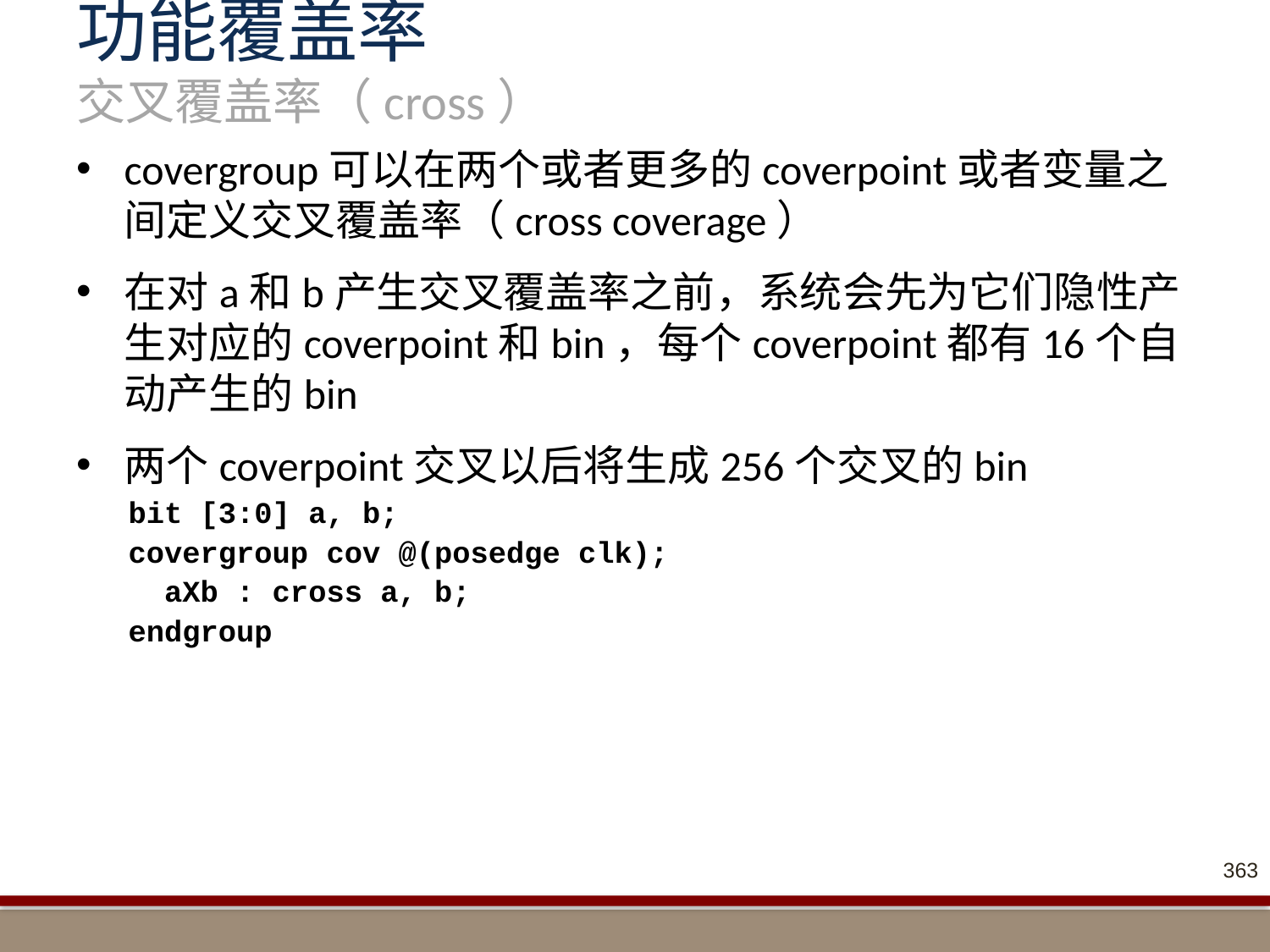

# 功能覆盖率 交叉覆盖率（cross）
covergroup可以在两个或者更多的coverpoint或者变量之间定义交叉覆盖率（cross coverage）
在对a和b产生交叉覆盖率之前，系统会先为它们隐性产生对应的coverpoint和bin，每个coverpoint都有16个自动产生的bin
两个coverpoint交叉以后将生成256个交叉的bin
bit [3:0] a, b;
covergroup cov @(posedge clk);
  aXb : cross a, b;
endgroup

363